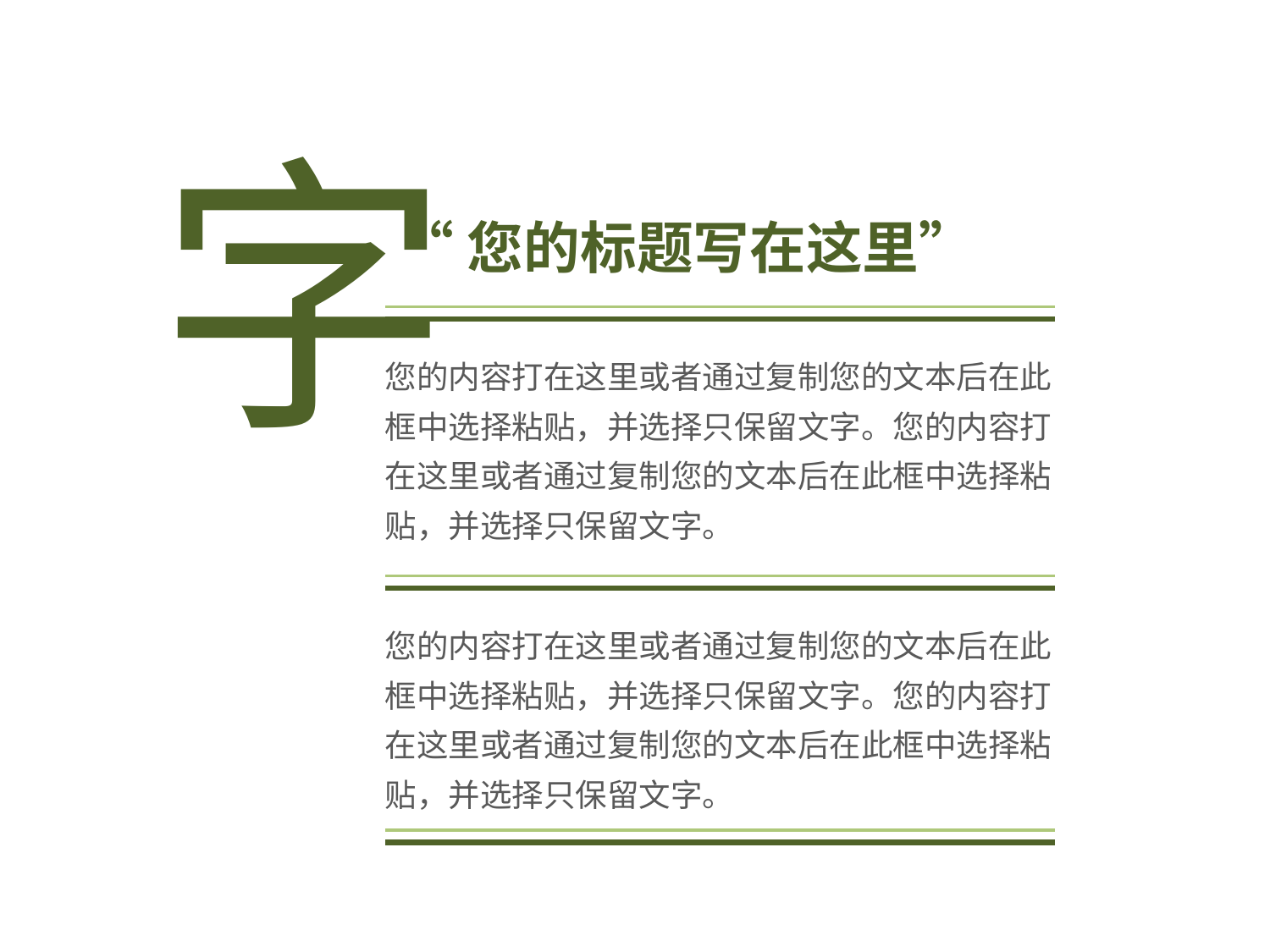

字
“您的标题写在这里”
您的内容打在这里或者通过复制您的文本后在此框中选择粘贴，并选择只保留文字。您的内容打在这里或者通过复制您的文本后在此框中选择粘贴，并选择只保留文字。
您的内容打在这里或者通过复制您的文本后在此框中选择粘贴，并选择只保留文字。您的内容打在这里或者通过复制您的文本后在此框中选择粘贴，并选择只保留文字。